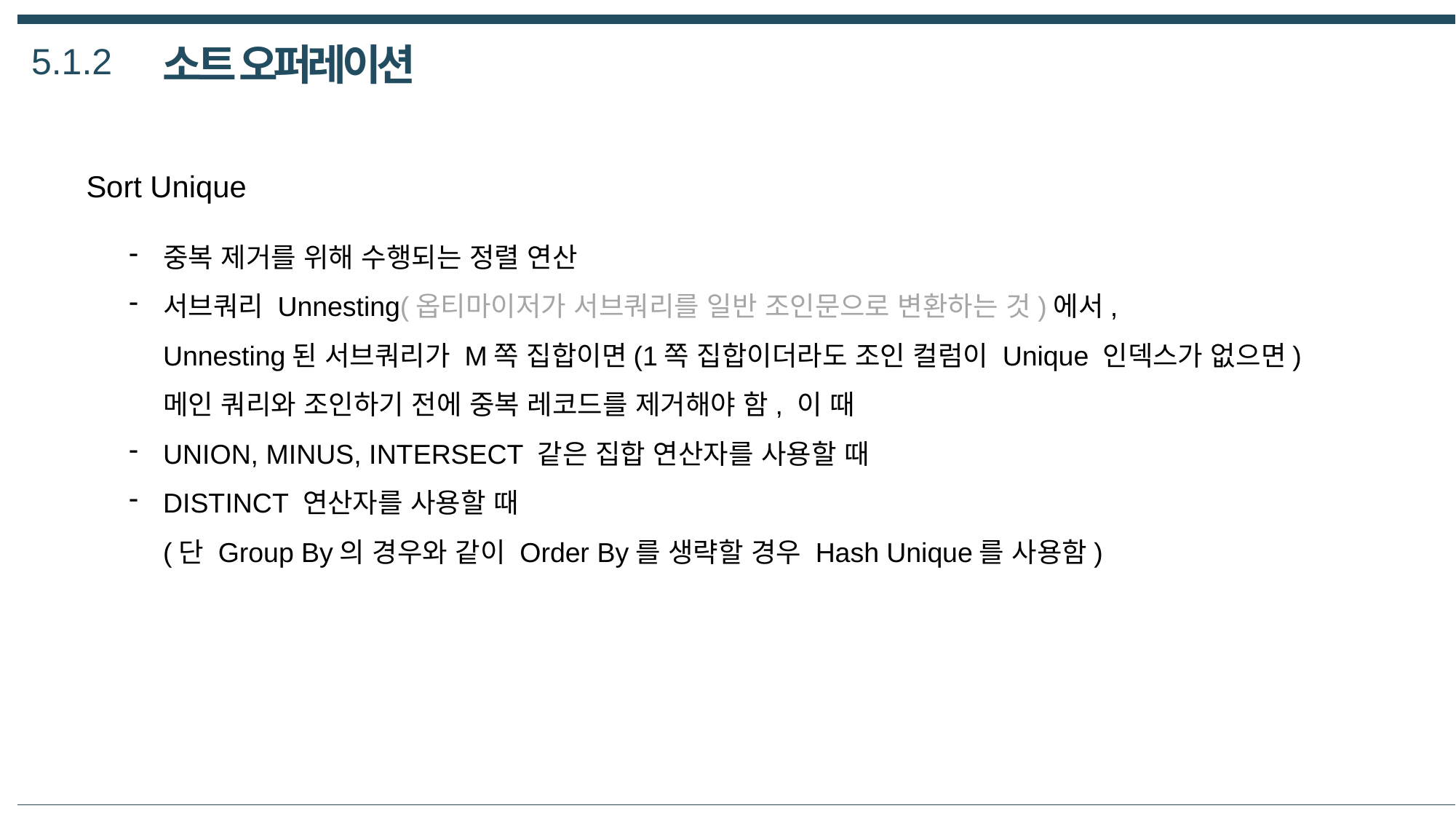

5.1.2
소트 오퍼레이션
Sort Unique
중복 제거를 위해 수행되는 정렬 연산
서브쿼리 Unnesting(옵티마이저가 서브쿼리를 일반 조인문으로 변환하는 것)에서,
Unnesting된 서브쿼리가 M쪽 집합이면(1쪽 집합이더라도 조인 컬럼이 Unique 인덱스가 없으면)
메인 쿼리와 조인하기 전에 중복 레코드를 제거해야 함, 이 때
UNION, MINUS, INTERSECT 같은 집합 연산자를 사용할 때
DISTINCT 연산자를 사용할 때
(단 Group By의 경우와 같이 Order By를 생략할 경우 Hash Unique를 사용함)